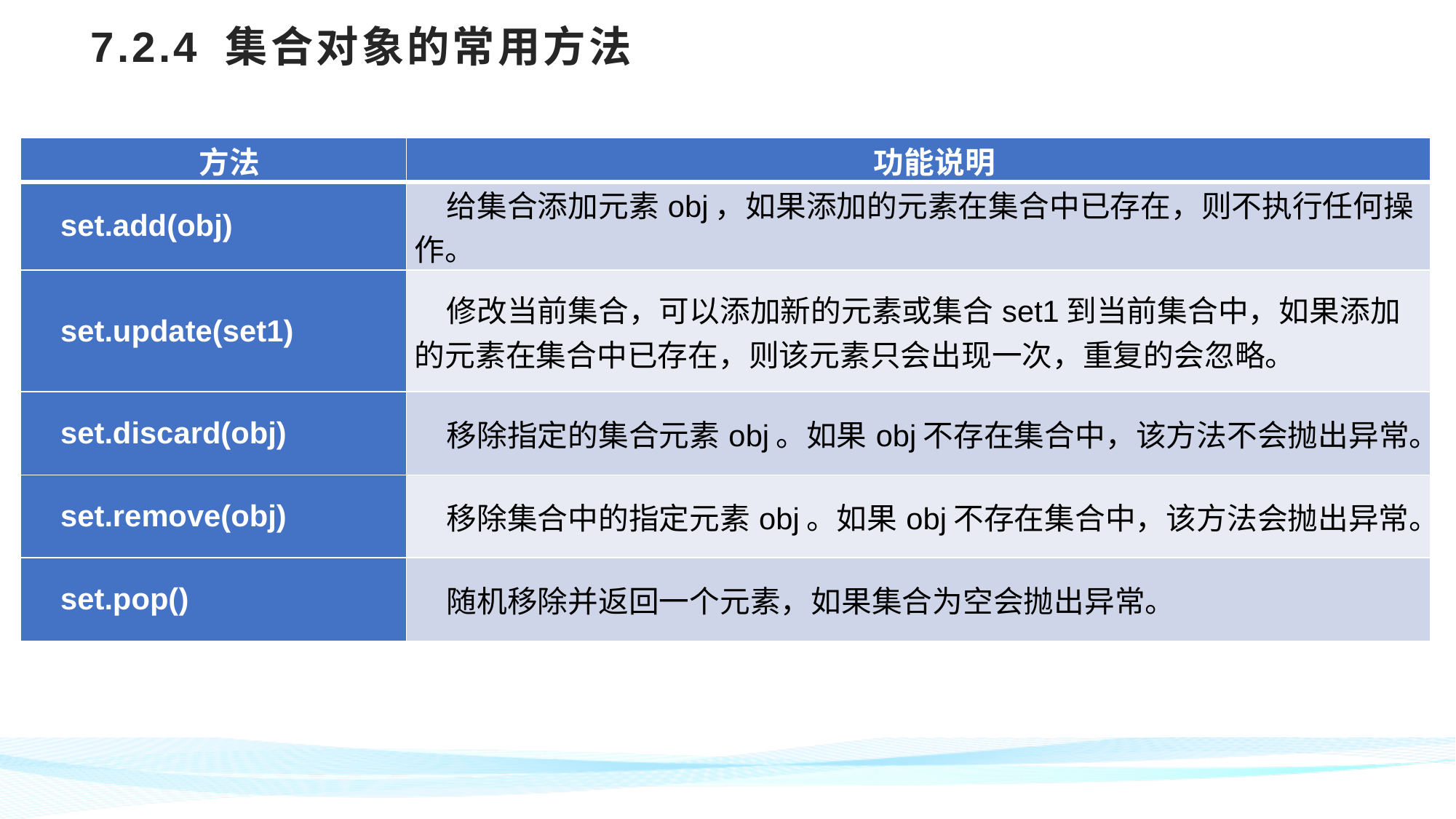

# 7.2.4 集合对象的常用方法
| 方法 | 功能说明 |
| --- | --- |
| set.add(obj) | 给集合添加元素obj，如果添加的元素在集合中已存在，则不执行任何操作。 |
| set.update(set1) | 修改当前集合，可以添加新的元素或集合set1到当前集合中，如果添加的元素在集合中已存在，则该元素只会出现一次，重复的会忽略。 |
| set.discard(obj) | 移除指定的集合元素obj。如果obj不存在集合中，该方法不会抛出异常。 |
| set.remove(obj) | 移除集合中的指定元素obj。如果obj不存在集合中，该方法会抛出异常。 |
| set.pop() | 随机移除并返回一个元素，如果集合为空会抛出异常。 |
78